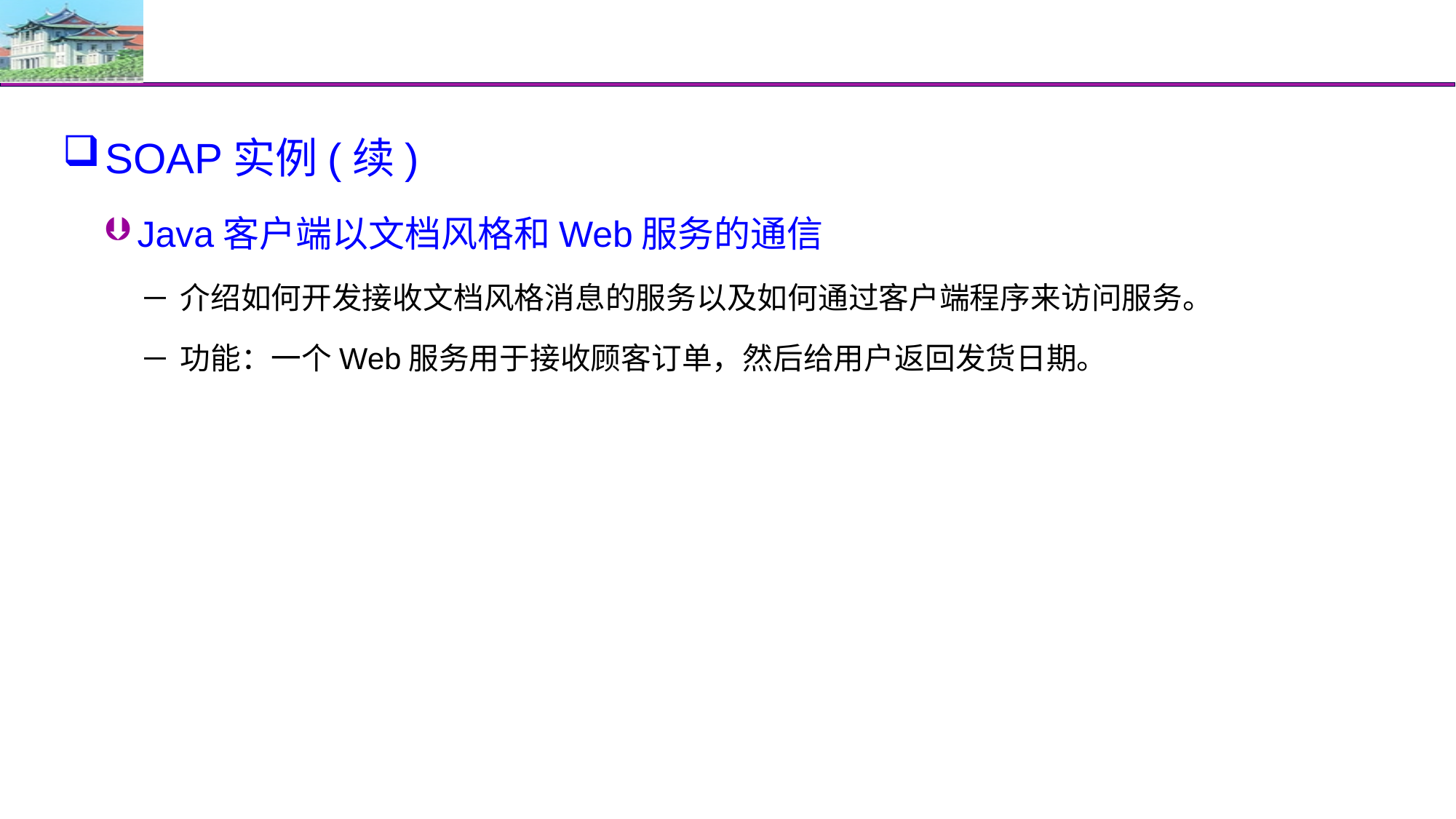

#
SOAP实例(续)
Java客户端以文档风格和Web服务的通信
介绍如何开发接收文档风格消息的服务以及如何通过客户端程序来访问服务。
功能：一个Web服务用于接收顾客订单，然后给用户返回发货日期。